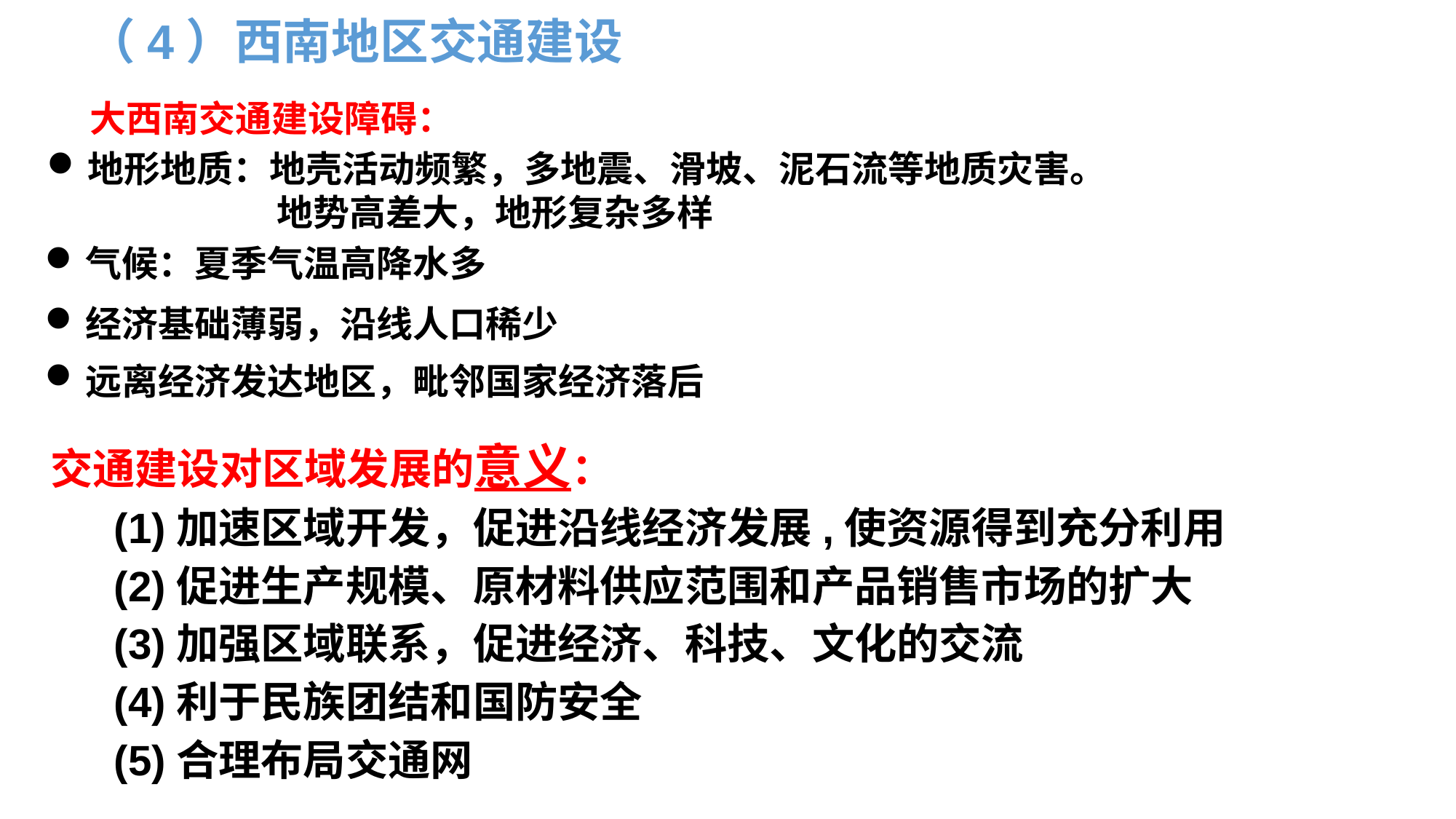

（4）西南地区交通建设
大西南交通建设障碍：
地形地质：地壳活动频繁，多地震、滑坡、泥石流等地质灾害。
                           地势高差大，地形复杂多样
气候：夏季气温高降水多
经济基础薄弱，沿线人口稀少
远离经济发达地区，毗邻国家经济落后
交通建设对区域发展的意义：
(1)加速区域开发，促进沿线经济发展,使资源得到充分利用
(2)促进生产规模、原材料供应范围和产品销售市场的扩大
(3)加强区域联系，促进经济、科技、文化的交流
(4)利于民族团结和国防安全
(5)合理布局交通网